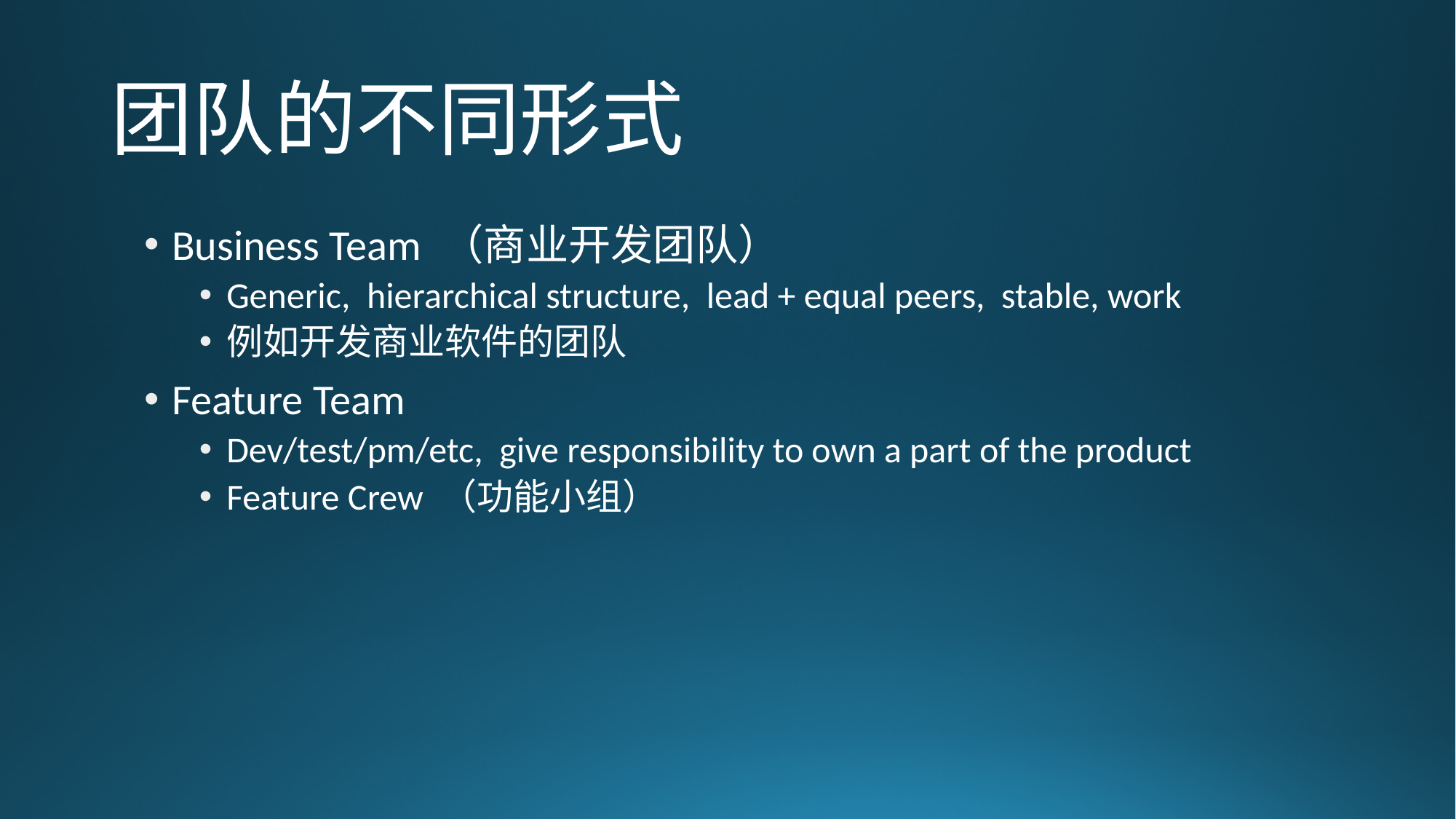

# 团队的不同形式
Business Team （商业开发团队）
Generic,  hierarchical structure,  lead + equal peers,  stable, work
例如开发商业软件的团队
Feature Team
Dev/test/pm/etc,  give responsibility to own a part of the product
Feature Crew （功能小组）